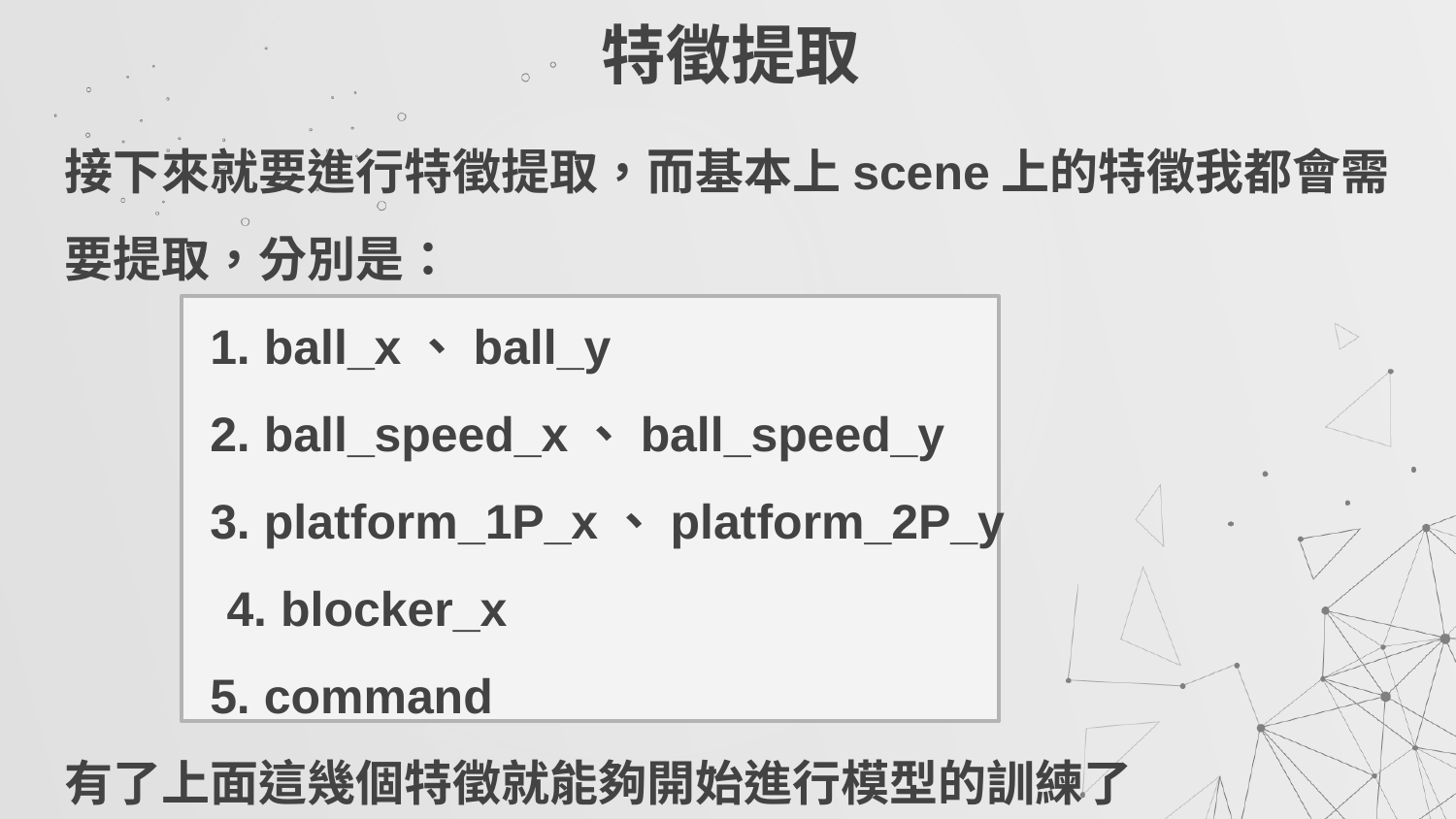

特徵提取
# 接下來就要進行特徵提取，而基本上scene上的特徵我都會需要提取，分別是： 1. ball_x、ball_y 2. ball_speed_x、ball_speed_y 3. platform_1P_x、platform_2P_y 4. blocker_x 5. command 有了上面這幾個特徵就能夠開始進行模型的訓練了